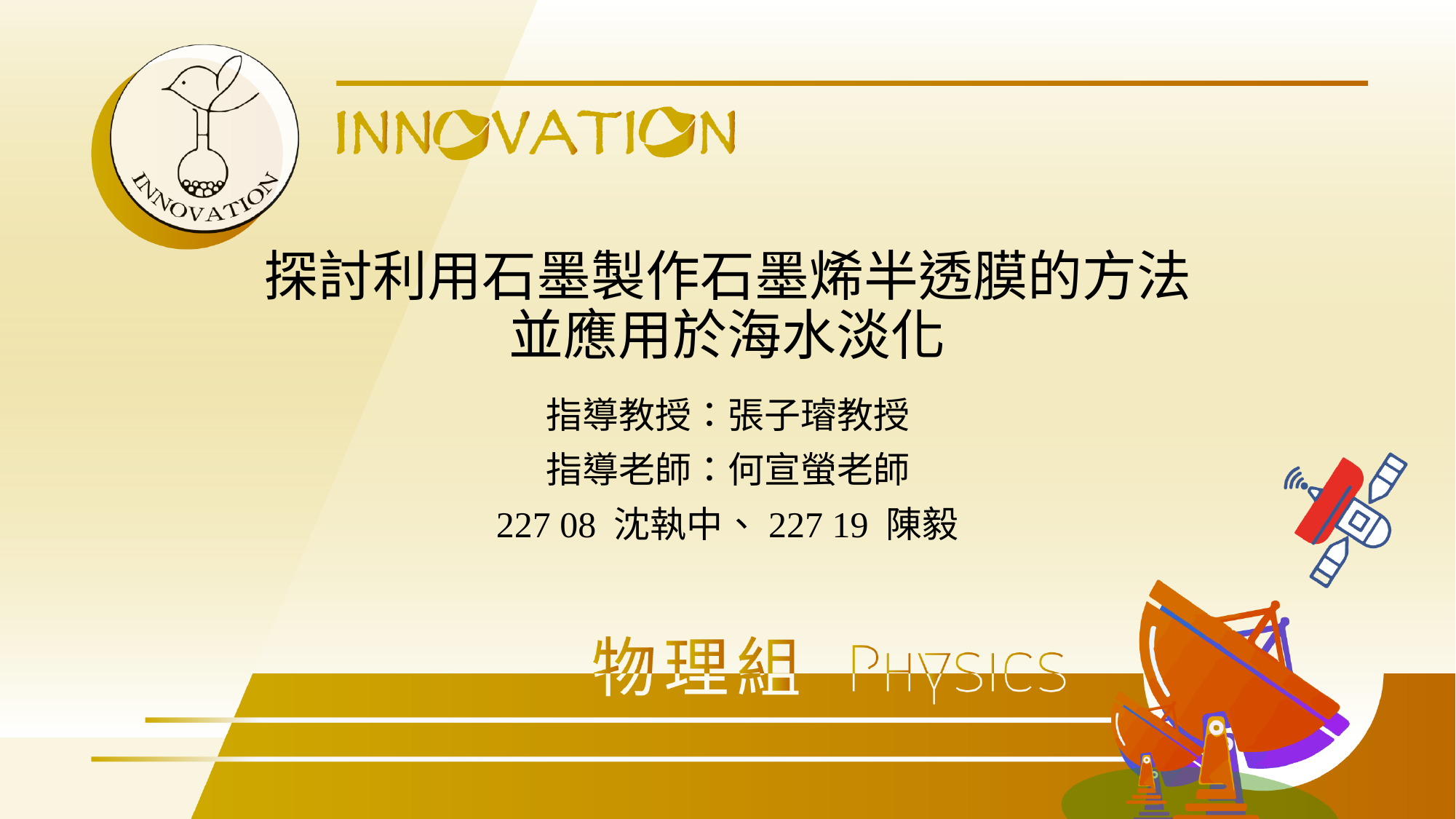

探討利用石墨製作石墨烯半透膜的方法
並應用於海水淡化
指導教授：張子璿教授
指導老師：何宣螢老師
227 08 沈執中、227 19 陳毅